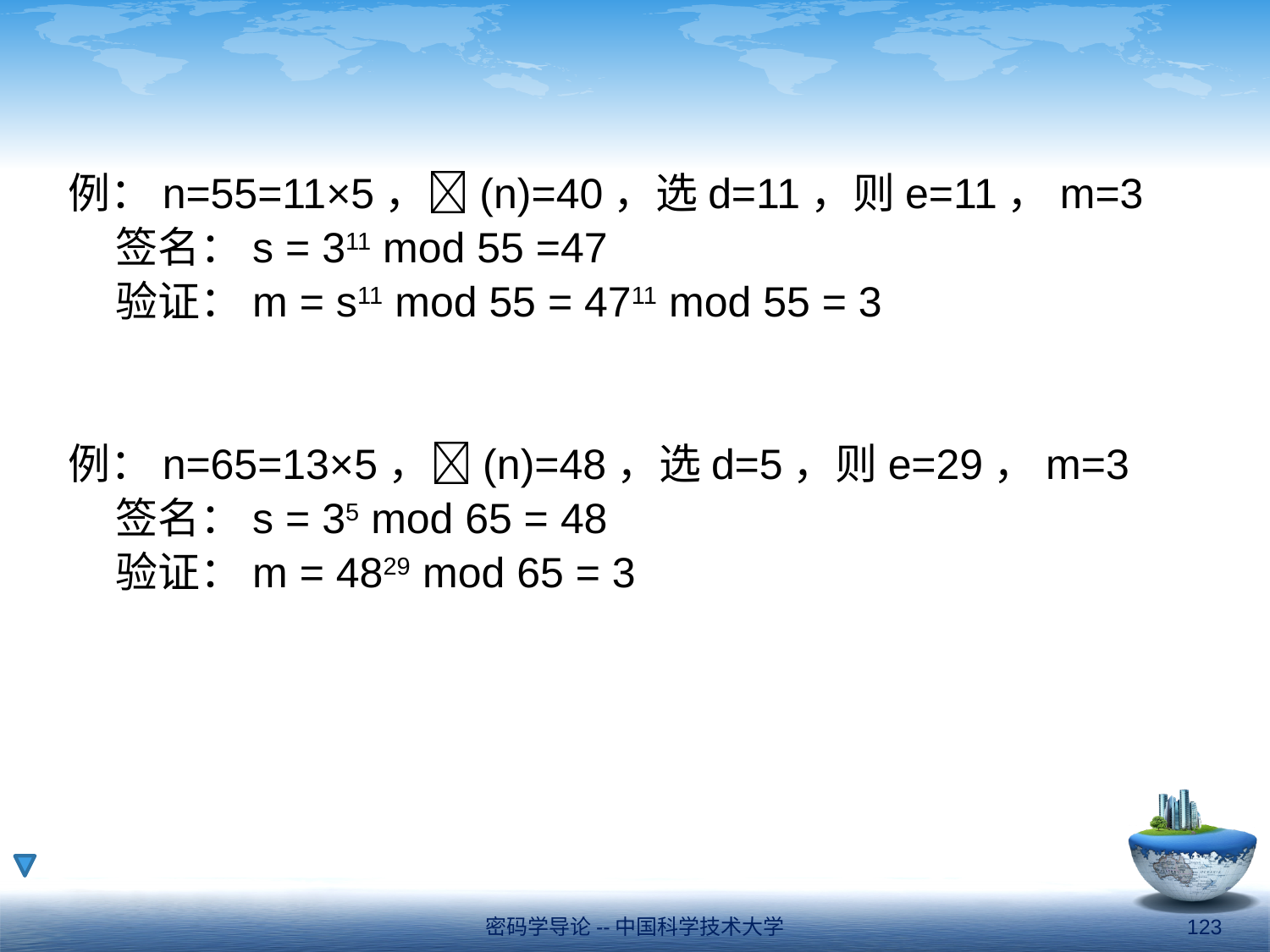

例：n=55=11×5，Φ(n)=40，选d=11，则e=11，m=3
	签名：s = 311 mod 55 =47
	验证：m = s11 mod 55 = 4711 mod 55 = 3

例：n=65=13×5，Φ(n)=48，选d=5，则e=29，m=3
	签名：s = 35 mod 65 = 48
	验证：m = 4829 mod 65 = 3

密码学导论--中国科学技术大学
123